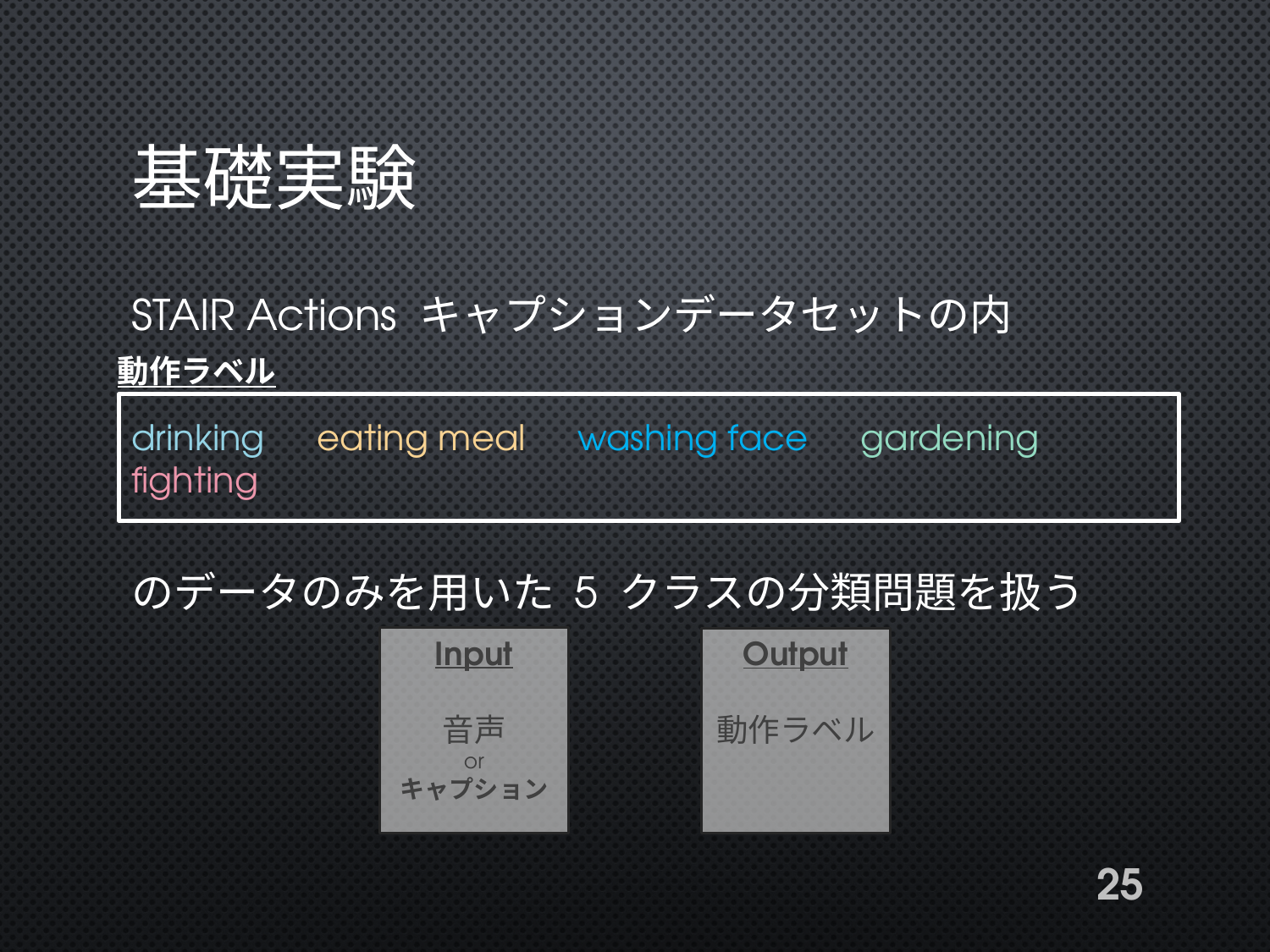

# 基礎実験
STAIR Actions キャプションデータセットの内

動作ラベル
drinking　eating meal　washing face　gardening　fighting
のデータのみを用いた 5 クラスの分類問題を扱う

Input

音声
or
キャプション
Output

動作ラベル
25